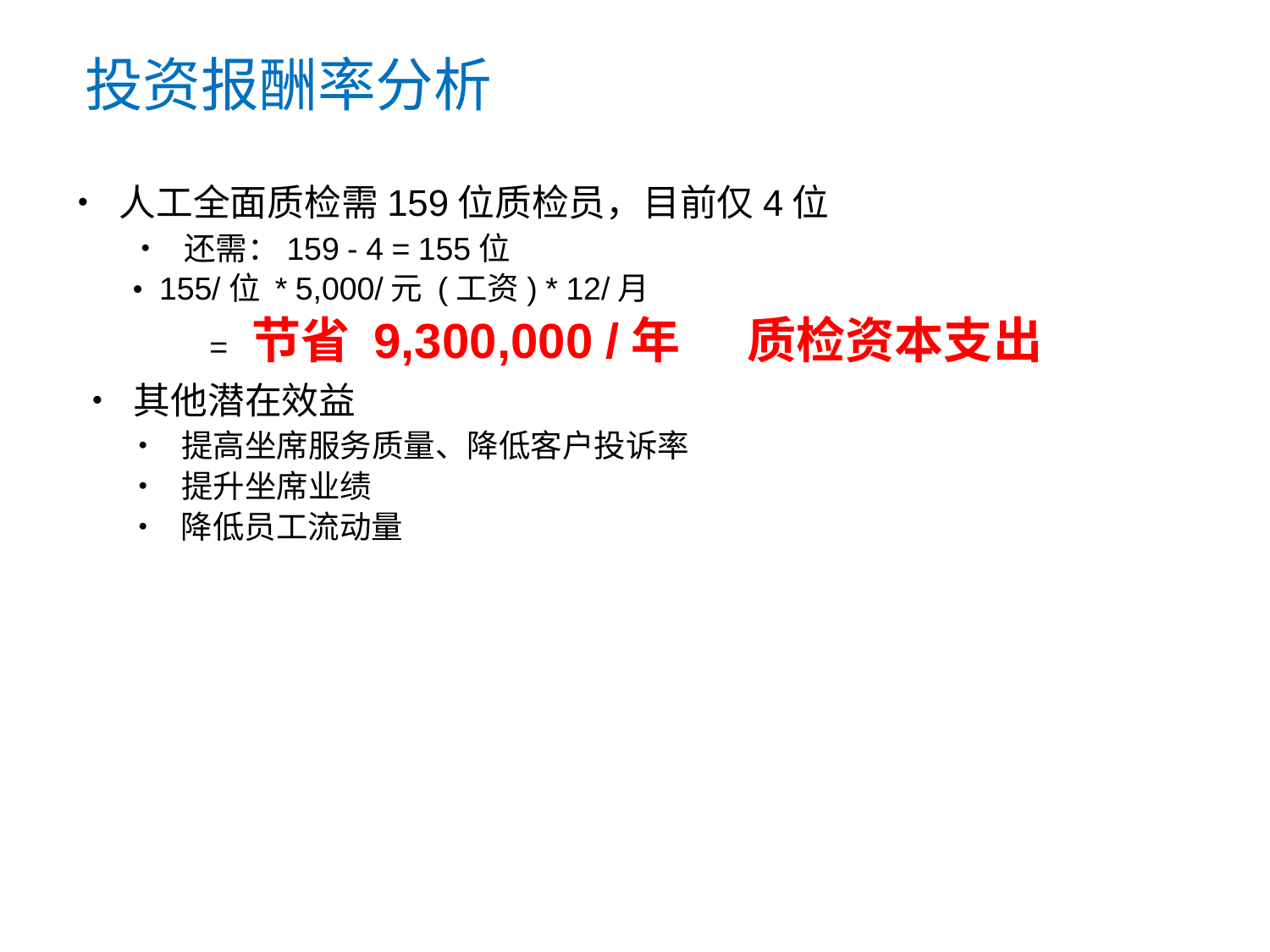

投资报酬率分析
• 人工全面质检需159位质检员，目前仅4位
•  还需：159 - 4 = 155位
•  155/位 * 5,000/元 (工资) * 12/月
= 节省 9,300,000 /年      质检资本支出
• 其他潜在效益
•  提高坐席服务质量、降低客户投诉率
•  提升坐席业绩
•  降低员工流动量
36